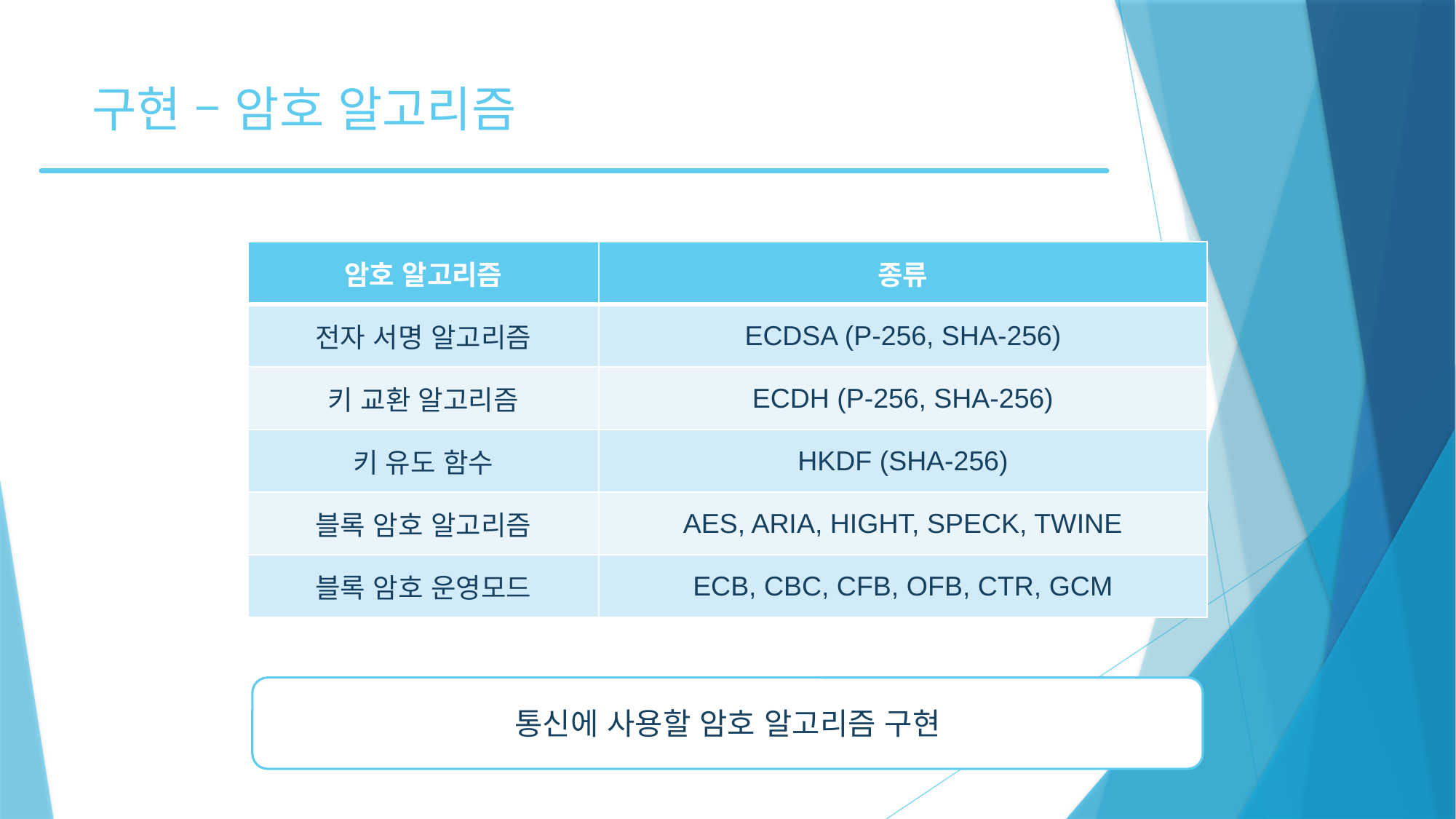

# 구현 – 암호 알고리즘
| 암호 알고리즘 | 종류 |
| --- | --- |
| 전자 서명 알고리즘 | ECDSA (P-256, SHA-256) |
| 키 교환 알고리즘 | ECDH (P-256, SHA-256) |
| 키 유도 함수 | HKDF (SHA-256) |
| 블록 암호 알고리즘 | AES, ARIA, HIGHT, SPECK, TWINE |
| 블록 암호 운영모드 | ECB, CBC, CFB, OFB, CTR, GCM |

통신에 사용할 암호 알고리즘 구현